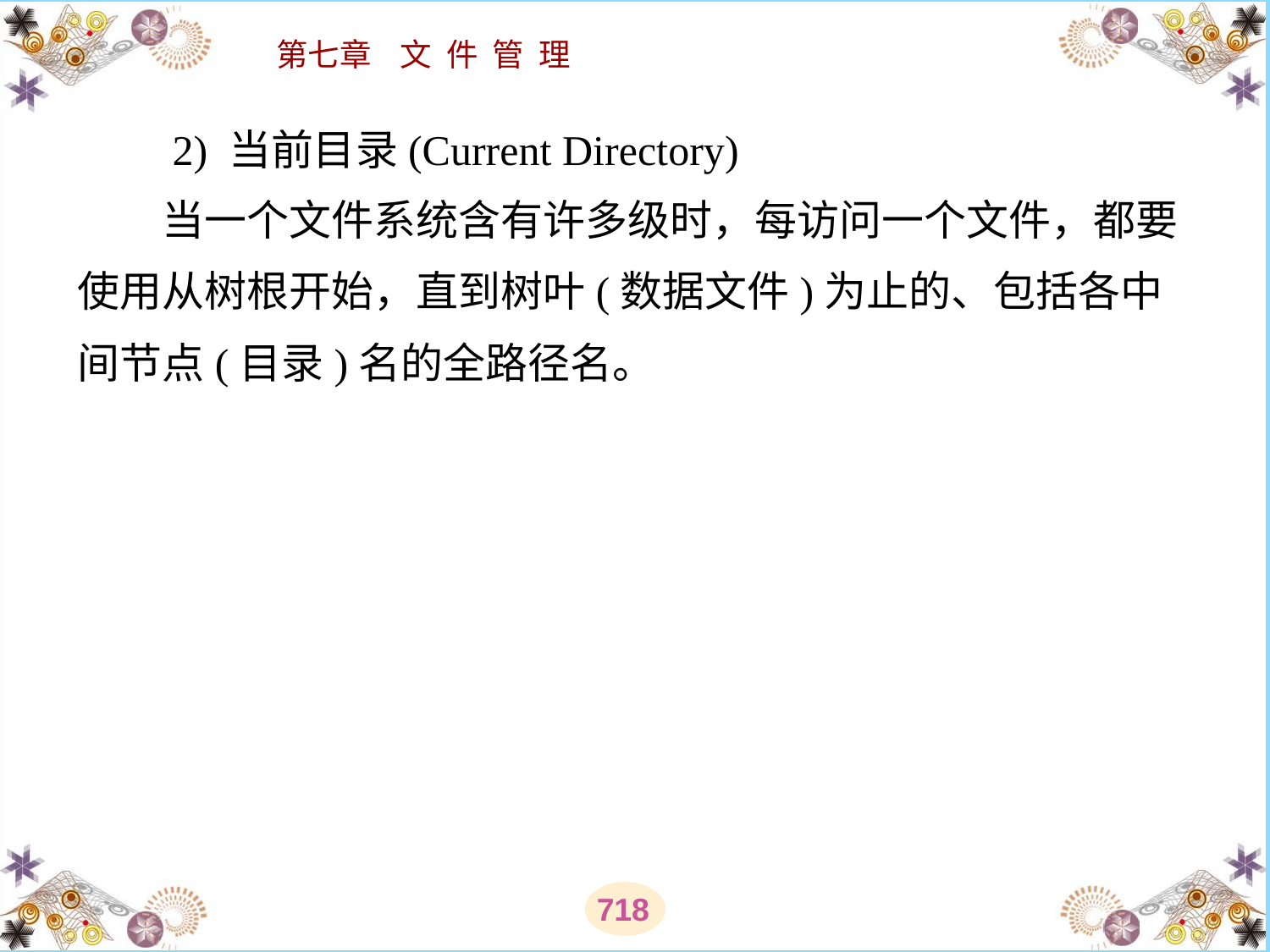

# 2) 当前目录(Current Directory) 　　当一个文件系统含有许多级时，每访问一个文件，都要使用从树根开始，直到树叶(数据文件)为止的、包括各中间节点(目录)名的全路径名。